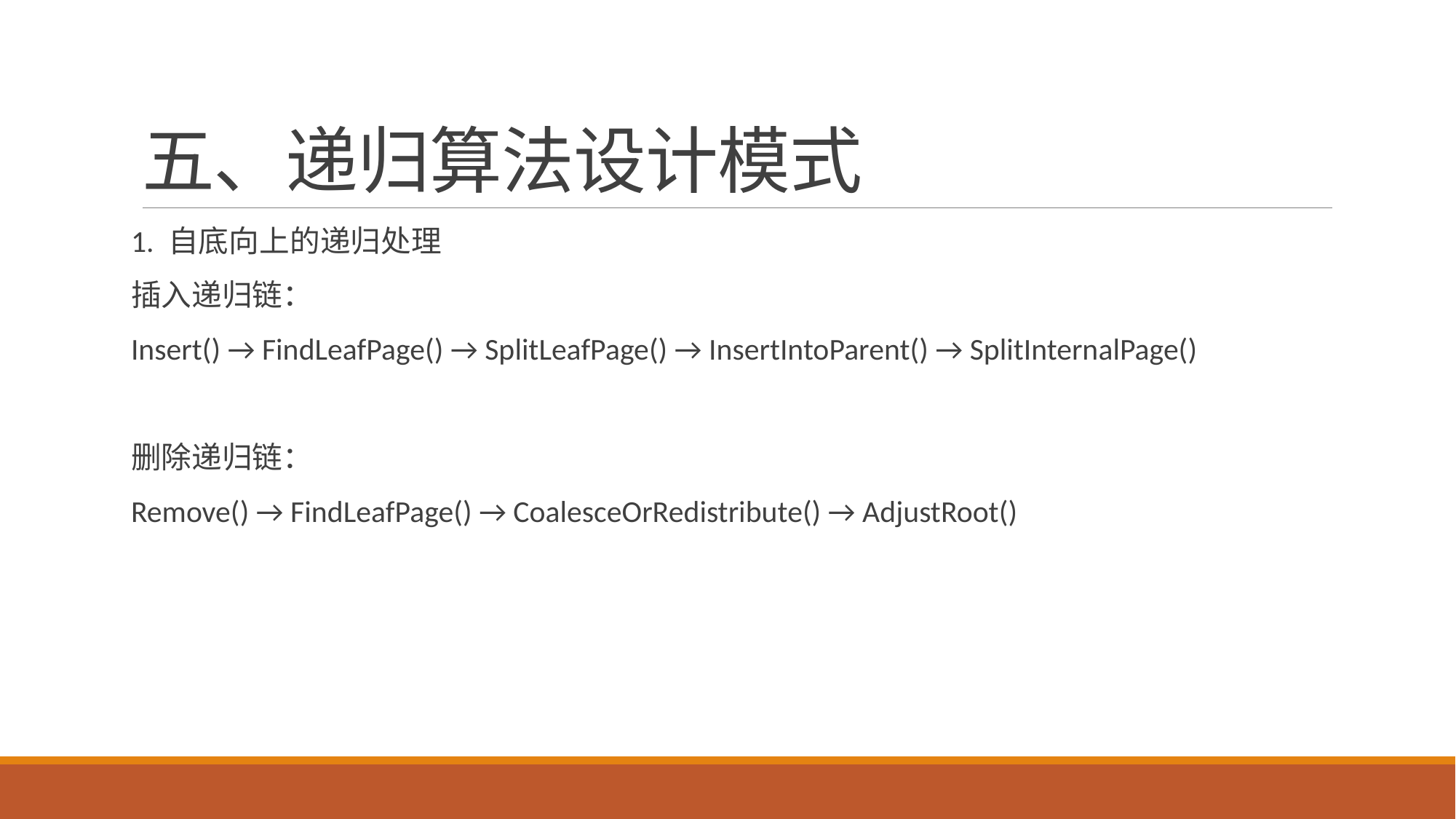

# 五、递归算法设计模式
1. 自底向上的递归处理
插入递归链：
Insert() → FindLeafPage() → SplitLeafPage() → InsertIntoParent() → SplitInternalPage()

删除递归链：
Remove() → FindLeafPage() → CoalesceOrRedistribute() → AdjustRoot()